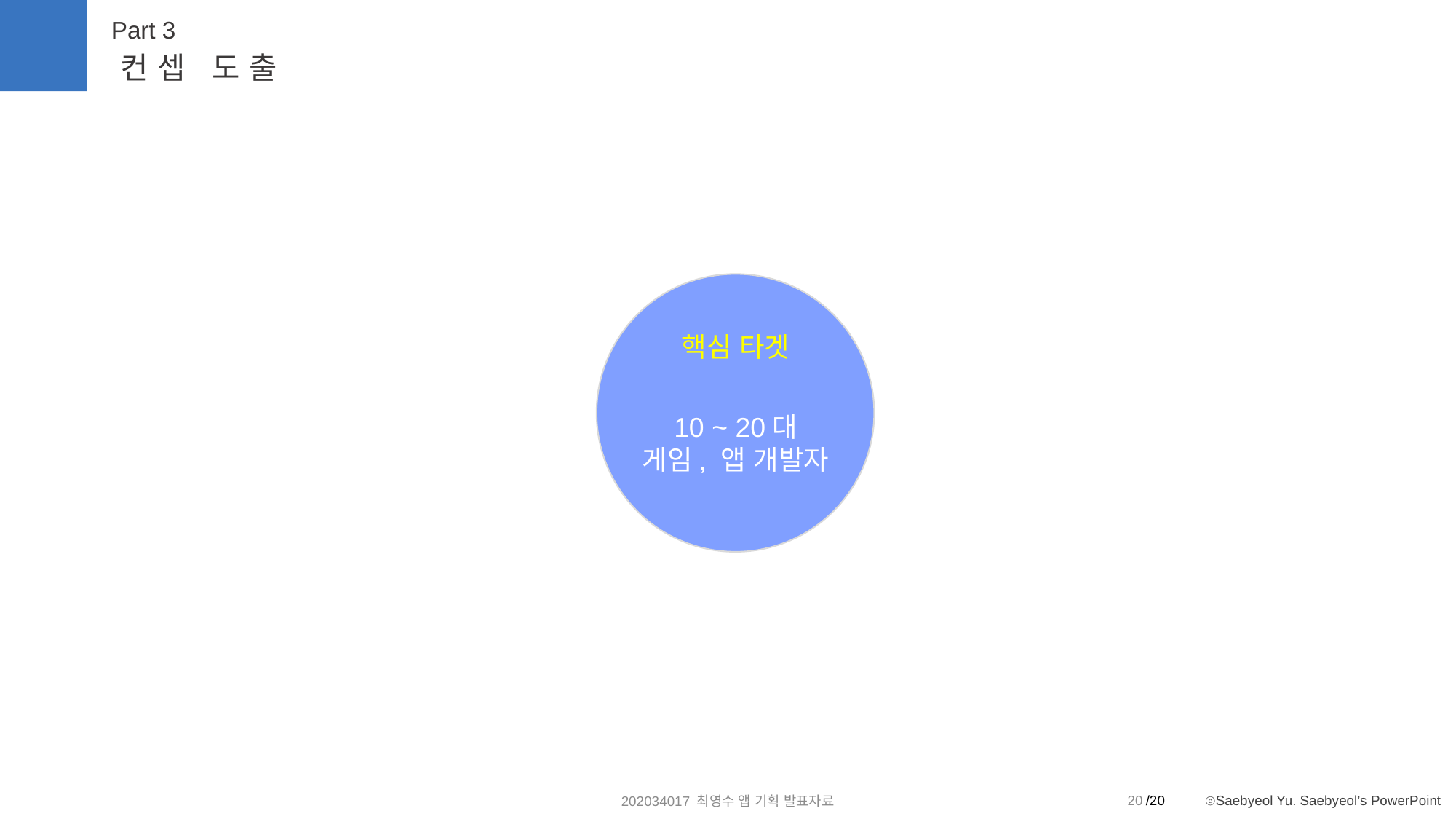

Part 3
컨셉 도출

핵심 타겟
10 ~ 20대
게임, 앱 개발자
20
202034017 최영수 앱 기획 발표자료